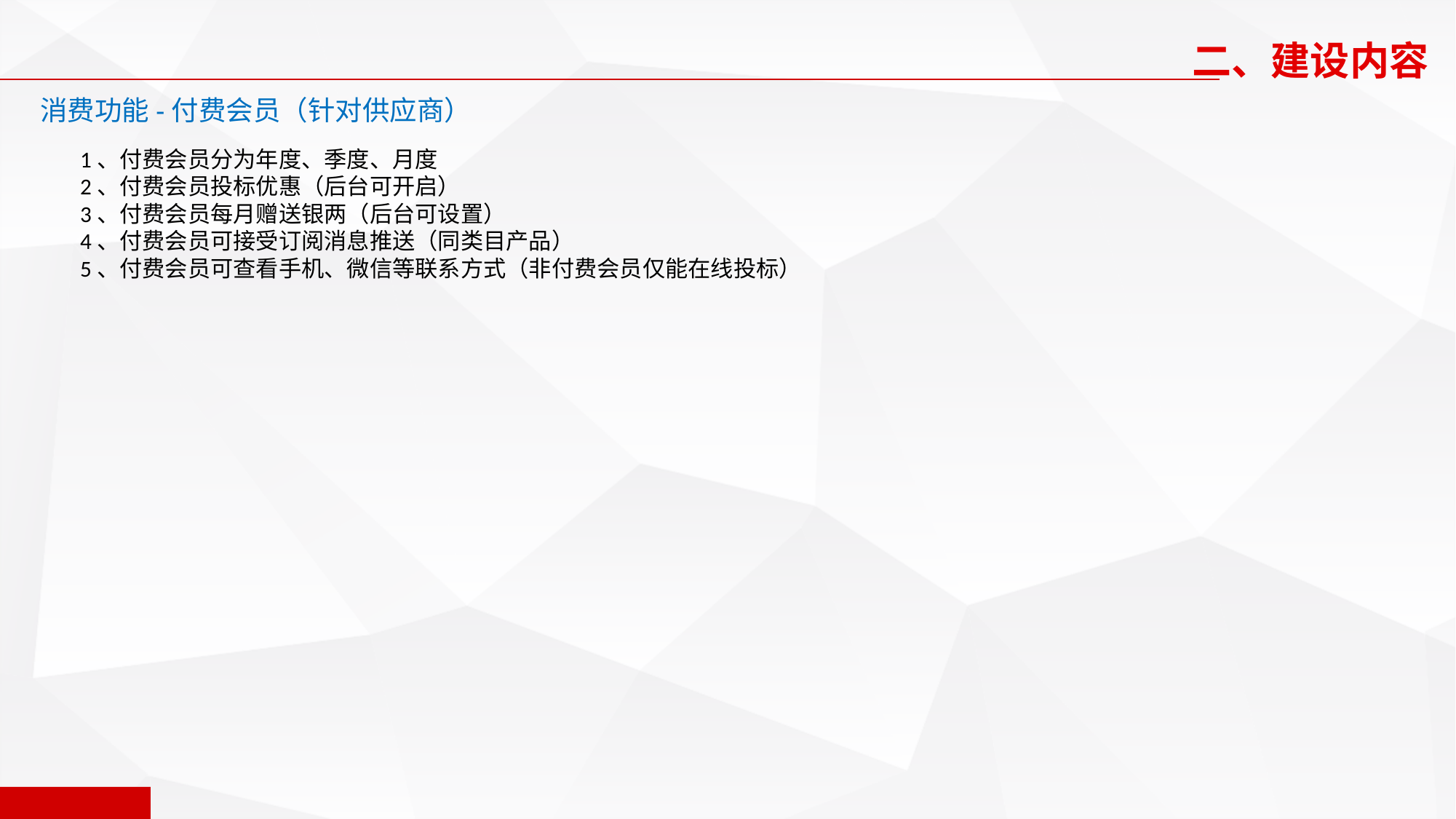

二、建设内容
消费功能-付费会员（针对供应商）
1、付费会员分为年度、季度、月度
2、付费会员投标优惠（后台可开启）
3、付费会员每月赠送银两（后台可设置）
4、付费会员可接受订阅消息推送（同类目产品）
5、付费会员可查看手机、微信等联系方式（非付费会员仅能在线投标）